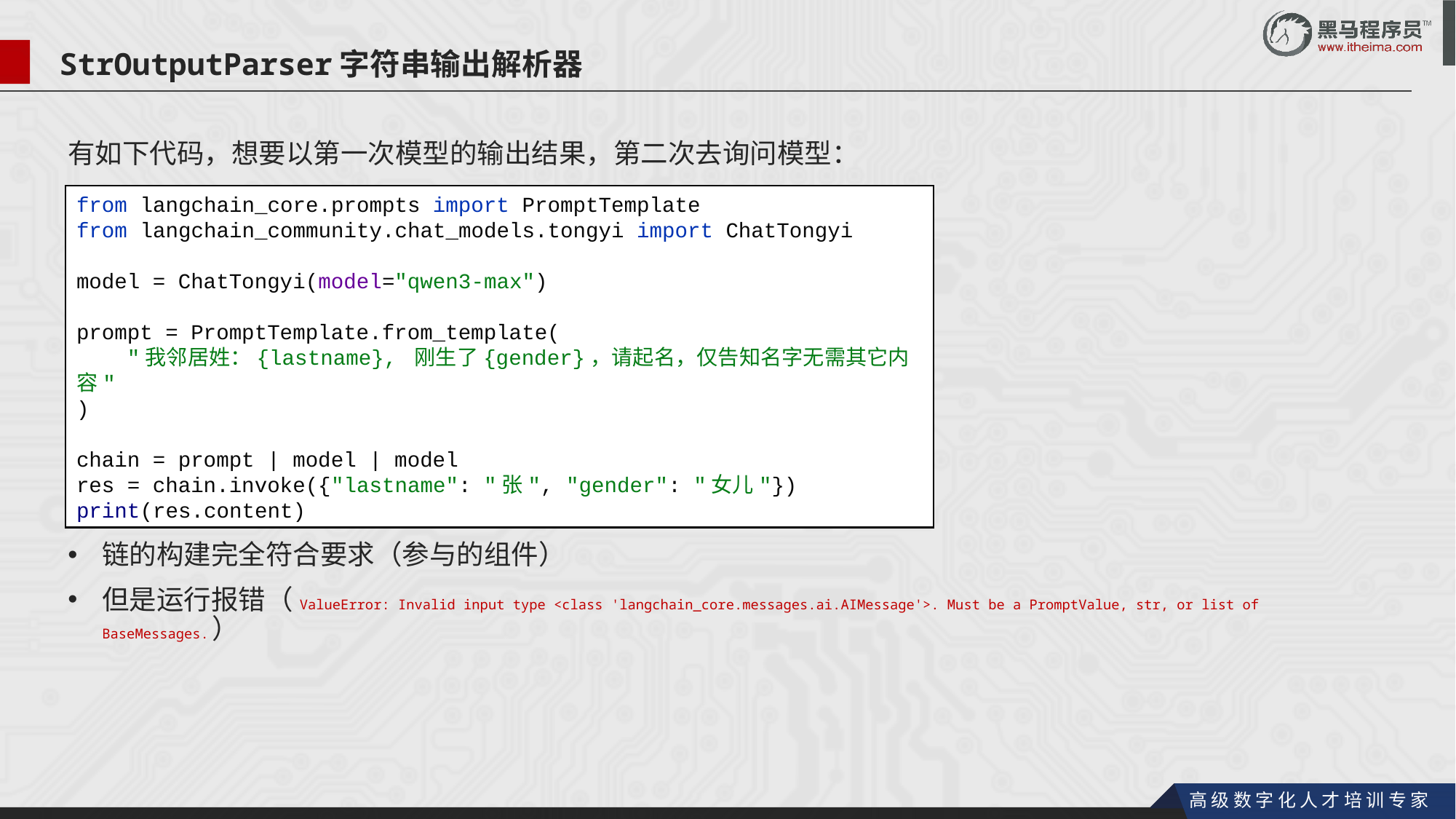

StrOutputParser字符串输出解析器
有如下代码，想要以第一次模型的输出结果，第二次去询问模型：

链的构建完全符合要求（参与的组件）
但是运行报错（ValueError: Invalid input type <class 'langchain_core.messages.ai.AIMessage'>. Must be a PromptValue, str, or list of BaseMessages.）
from langchain_core.prompts import PromptTemplate
from langchain_community.chat_models.tongyi import ChatTongyi
model = ChatTongyi(model="qwen3-max")
prompt = PromptTemplate.from_template(
    "我邻居姓：{lastname}, 刚生了{gender}，请起名，仅告知名字无需其它内容"
)
chain = prompt | model | model
res = chain.invoke({"lastname": "张", "gender": "女儿"})
print(res.content)